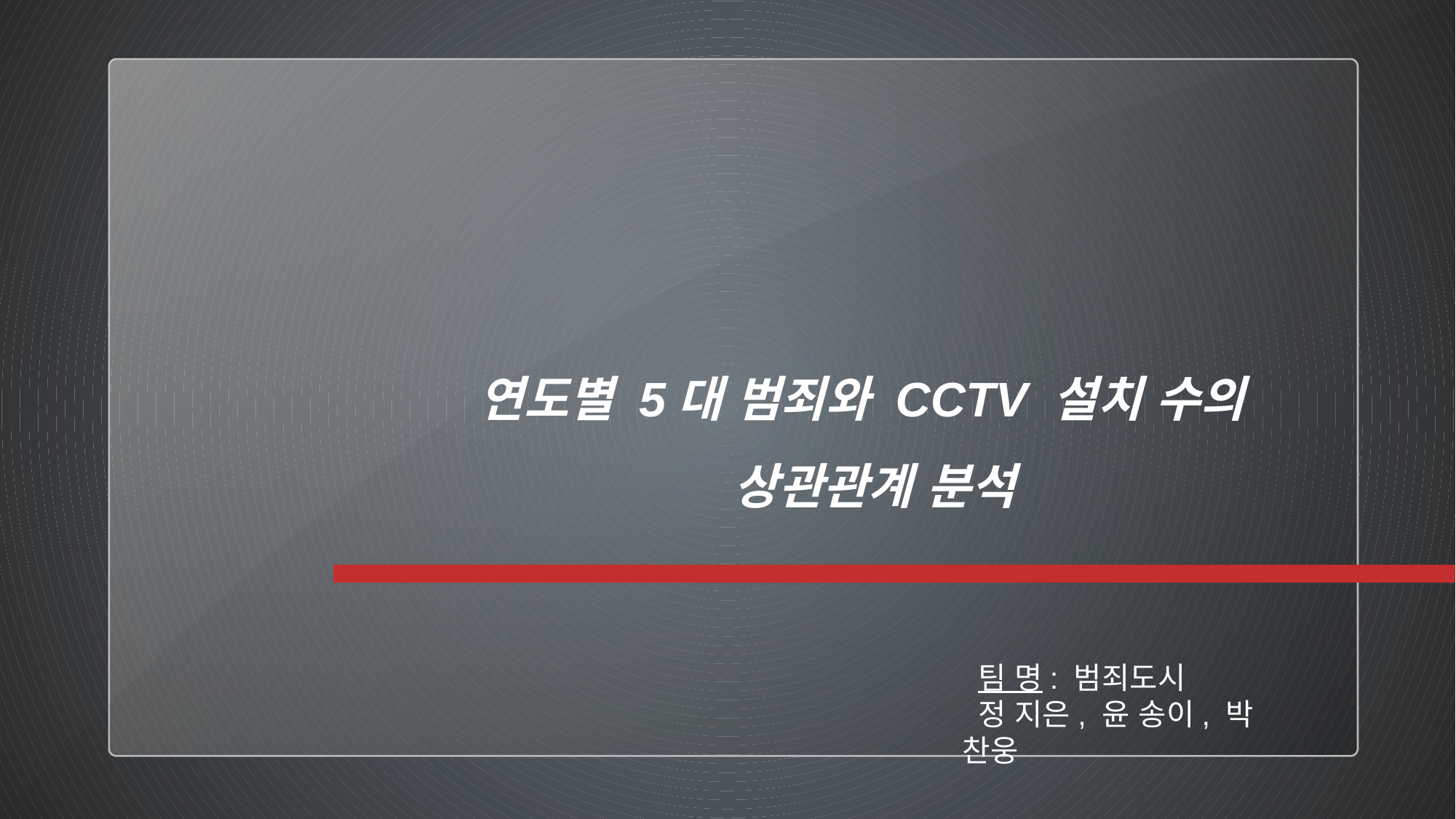

연도별 5대 범죄와 CCTV 설치 수의
 상관관계 분석

 팀 명: 범죄도시
 정 지은, 윤 송이, 박 찬웅